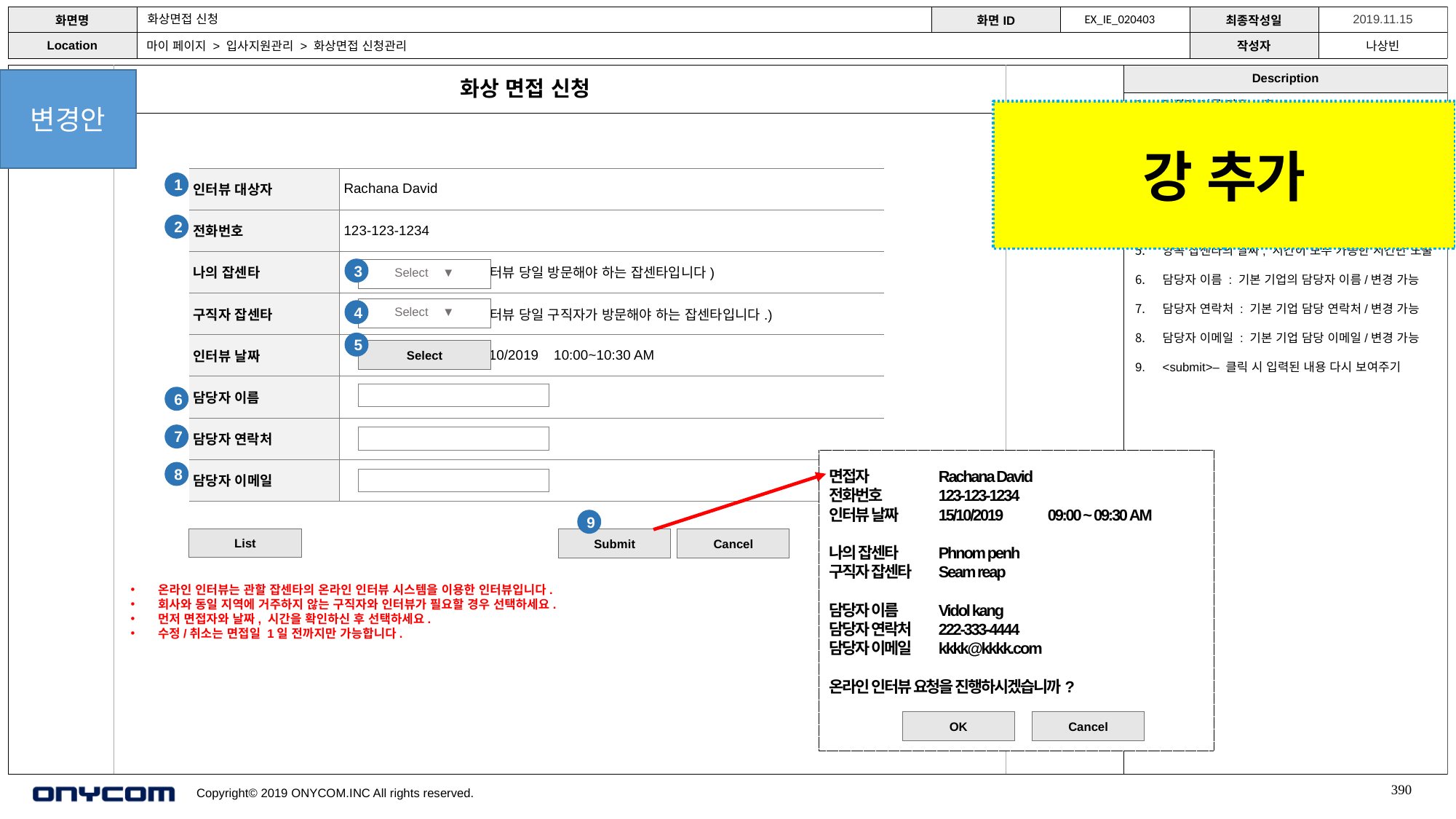

EX_IE_020403
화상면접 신청
마이 페이지 > 입사지원관리 > 화상면접 신청관리
변경안
화상 면접 신청
면접자 이름 자동 노출

면접자 전화번호 자동 노출

나의 잡센타 – <select> 팝업 - 기본 소속 잡센타 노출 – 변경 가능

구직자 잡센타 – <select> 팝업 - 기본 소속 잡센타 노출 – 변경 가능

양쪽 잡센타의 날짜, 시간이 모두 가능한 시간만 노출

담당자 이름 : 기본 기업의 담당자 이름/변경 가능

담당자 연락처 : 기본 기업 담당 연락처/변경 가능

담당자 이메일 : 기본 기업 담당 이메일/변경 가능

<submit>– 클릭 시 입력된 내용 다시 보여주기

강 추가
| 인터뷰 대상자 | Rachana David |
| --- | --- |
| 전화번호 | 123-123-1234 |
| 나의 잡센타 | (인터뷰 당일 방문해야 하는 잡센타입니다) |
| 구직자 잡센타 | (인터뷰 당일 구직자가 방문해야 하는 잡센타입니다.) |
| 인터뷰 날짜 | 10/10/2019 10:00~10:30 AM |
| 담당자 이름 |  |
| 담당자 연락처 |  |
| 담당자 이메일 |  |
1
2
3
Select    ▼
Select    ▼
4
5
Select

6
7

면접자  	Rachana David
전화번호  	123-123-1234
인터뷰 날짜  	15/10/2019	09:00 ~ 09:30 AM

나의 잡센타 	Phnom penh
구직자 잡센타	Seam reap

담당자 이름	Vidol kang
담당자 연락처	222-333-4444
담당자 이메일	kkkk@kkkk.com

온라인 인터뷰 요청을 진행하시겠습니까?

8

9
List
Submit
Cancel
온라인 인터뷰는 관할 잡센타의 온라인 인터뷰 시스템을 이용한 인터뷰입니다.
회사와 동일 지역에 거주하지 않는 구직자와 인터뷰가 필요할 경우 선택하세요.
먼저 면접자와 날짜, 시간을 확인하신 후 선택하세요.
수정/취소는 면접일 1일 전까지만 가능합니다.
OK
Cancel
390